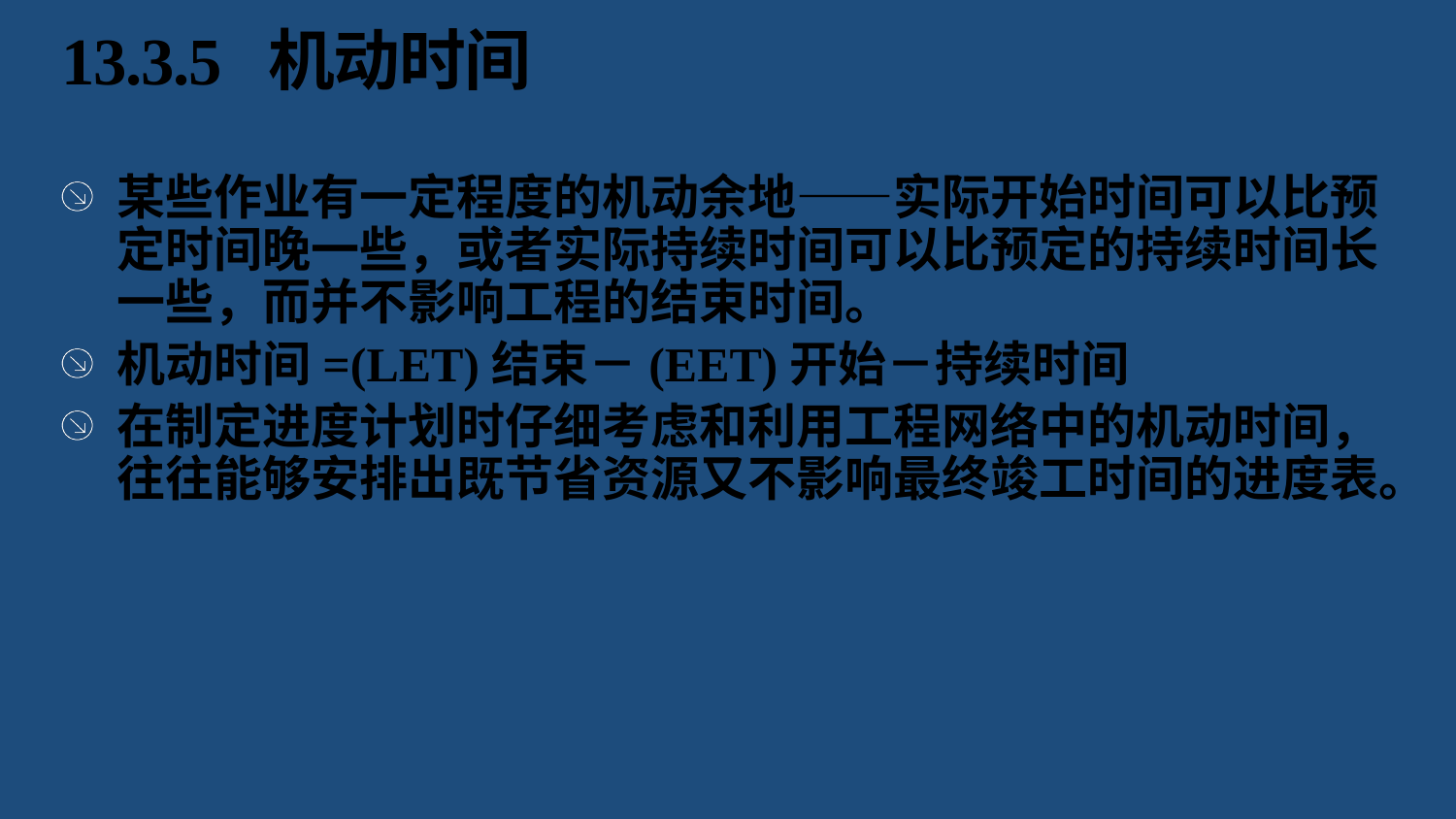

# 13.3.5  机动时间
某些作业有一定程度的机动余地——实际开始时间可以比预定时间晚一些，或者实际持续时间可以比预定的持续时间长一些，而并不影响工程的结束时间。
机动时间=(LET)结束－(EET)开始－持续时间
在制定进度计划时仔细考虑和利用工程网络中的机动时间，往往能够安排出既节省资源又不影响最终竣工时间的进度表。